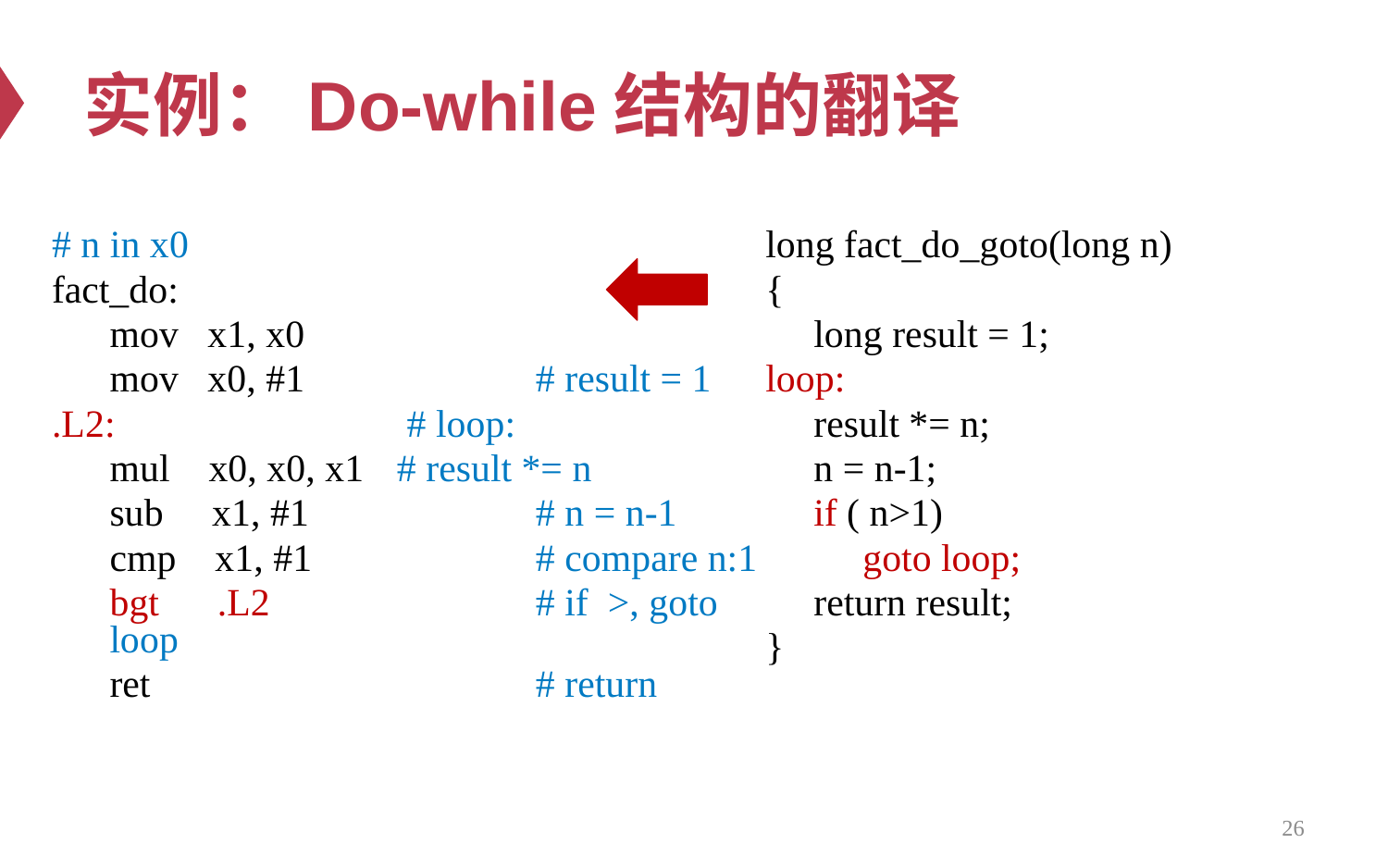

# 实例：Do-while结构的翻译
# n in x0
fact_do:
	mov   x1, x0
 	mov   x0, #1		 # result = 1
.L2:                              # loop:
 	mul    x0, x0, x1	 # result *= n
 	sub     x1, #1	 	 # n = n-1
 	cmp    x1, #1	 	 # compare n:1
 	bgt      .L2		 # if  >, goto loop
 	ret 			 # return
 long fact_do_goto(long n)
 {
 	long result = 1;
 loop:
 	result *= n;
 	n = n-1;
	if ( n>1)
           goto loop;
 	return result;
 }

26